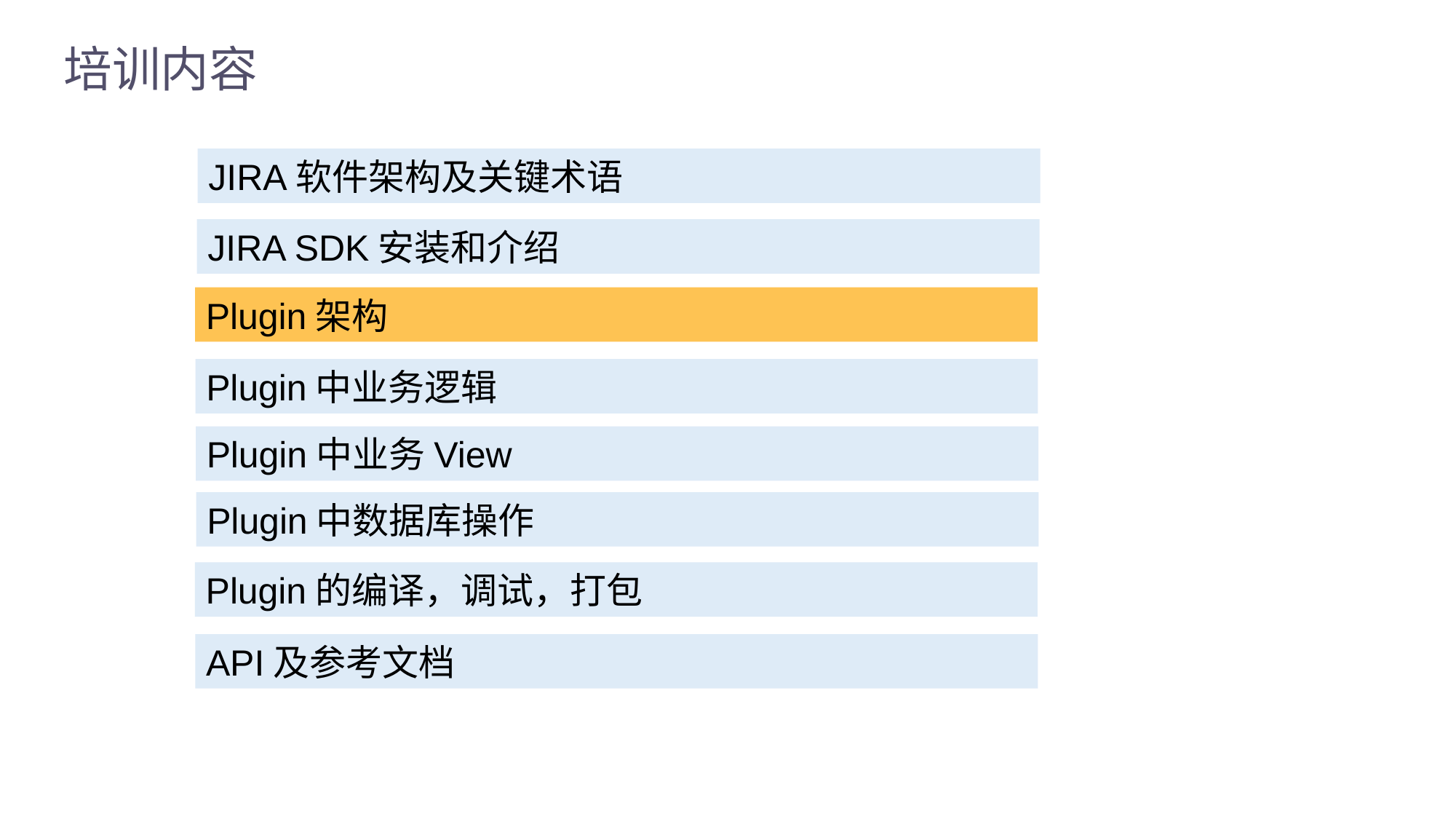

培训内容
JIRA软件架构及关键术语
JIRA SDK安装和介绍
Plugin架构
Plugin中业务逻辑
Plugin中业务View
Plugin中数据库操作
Plugin的编译，调试，打包
API及参考文档